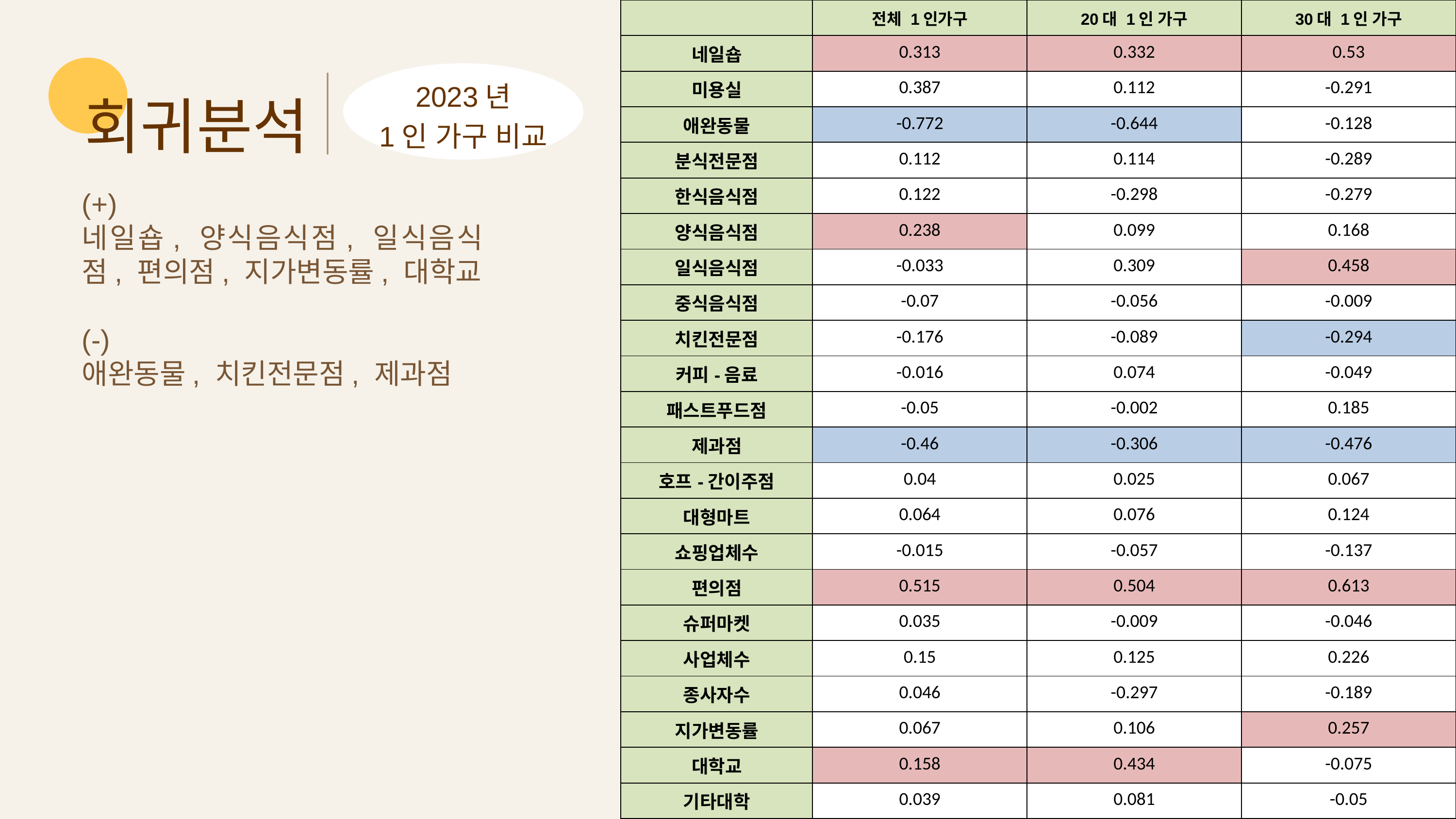

|  | 전체 1인가구 | 20대 1인 가구 | 30대 1인 가구 |
| --- | --- | --- | --- |
| 네일숍 | 0.313 | 0.332 | 0.53 |
| 미용실 | 0.387 | 0.112 | -0.291 |
| 애완동물 | -0.772 | -0.644 | -0.128 |
| 분식전문점 | 0.112 | 0.114 | -0.289 |
| 한식음식점 | 0.122 | -0.298 | -0.279 |
| 양식음식점 | 0.238 | 0.099 | 0.168 |
| 일식음식점 | -0.033 | 0.309 | 0.458 |
| 중식음식점 | -0.07 | -0.056 | -0.009 |
| 치킨전문점 | -0.176 | -0.089 | -0.294 |
| 커피-음료 | -0.016 | 0.074 | -0.049 |
| 패스트푸드점 | -0.05 | -0.002 | 0.185 |
| 제과점 | -0.46 | -0.306 | -0.476 |
| 호프-간이주점 | 0.04 | 0.025 | 0.067 |
| 대형마트 | 0.064 | 0.076 | 0.124 |
| 쇼핑업체수 | -0.015 | -0.057 | -0.137 |
| 편의점 | 0.515 | 0.504 | 0.613 |
| 슈퍼마켓 | 0.035 | -0.009 | -0.046 |
| 사업체수 | 0.15 | 0.125 | 0.226 |
| 종사자수 | 0.046 | -0.297 | -0.189 |
| 지가변동률 | 0.067 | 0.106 | 0.257 |
| 대학교 | 0.158 | 0.434 | -0.075 |
| 기타대학 | 0.039 | 0.081 | -0.05 |

회귀분석

2023년
1인 가구 비교
(+)
네일숍, 양식음식점, 일식음식점, 편의점, 지가변동률, 대학교

(-)
애완동물, 치킨전문점, 제과점